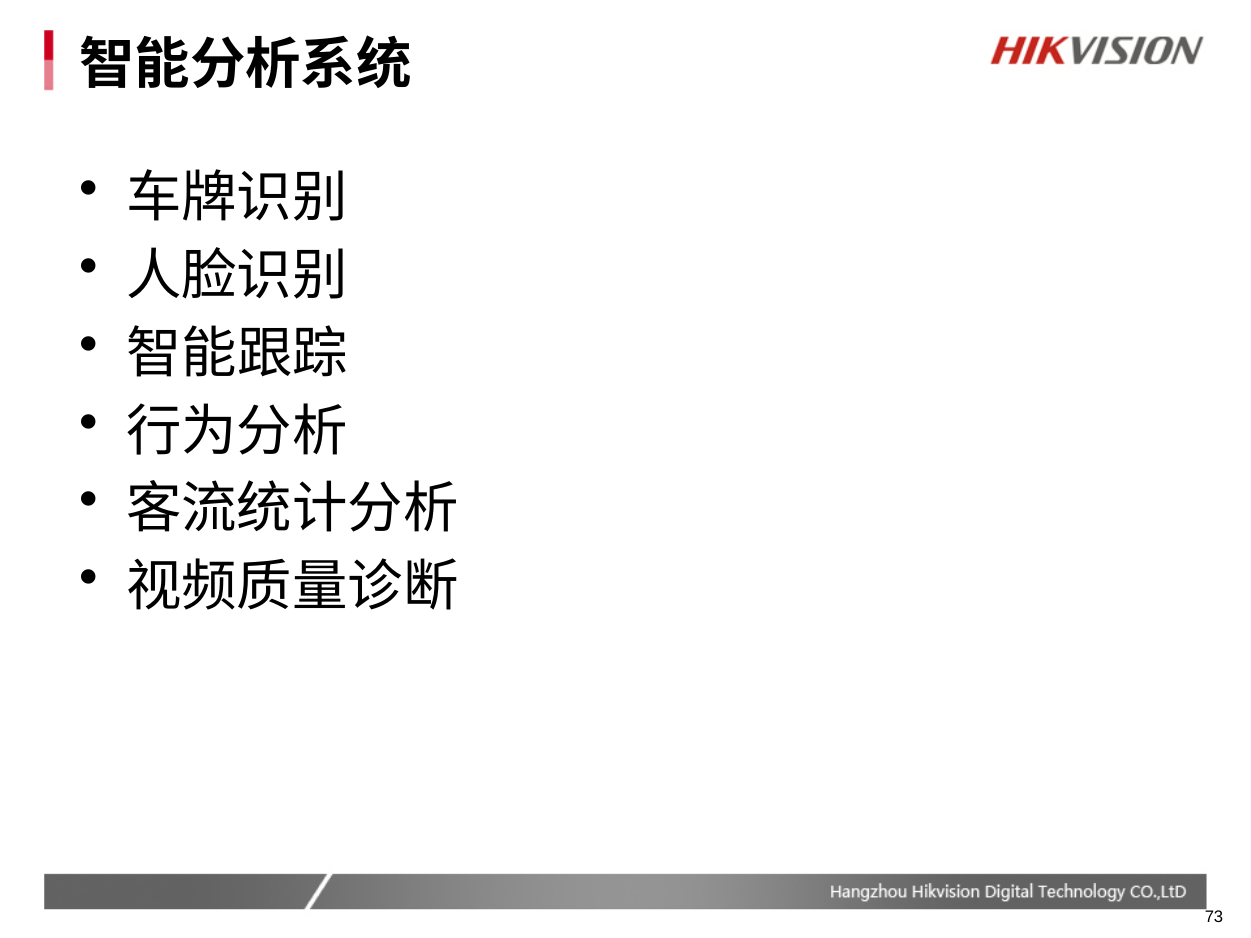

# 智能分析系统
车牌识别
人脸识别
智能跟踪
行为分析
客流统计分析
视频质量诊断
73